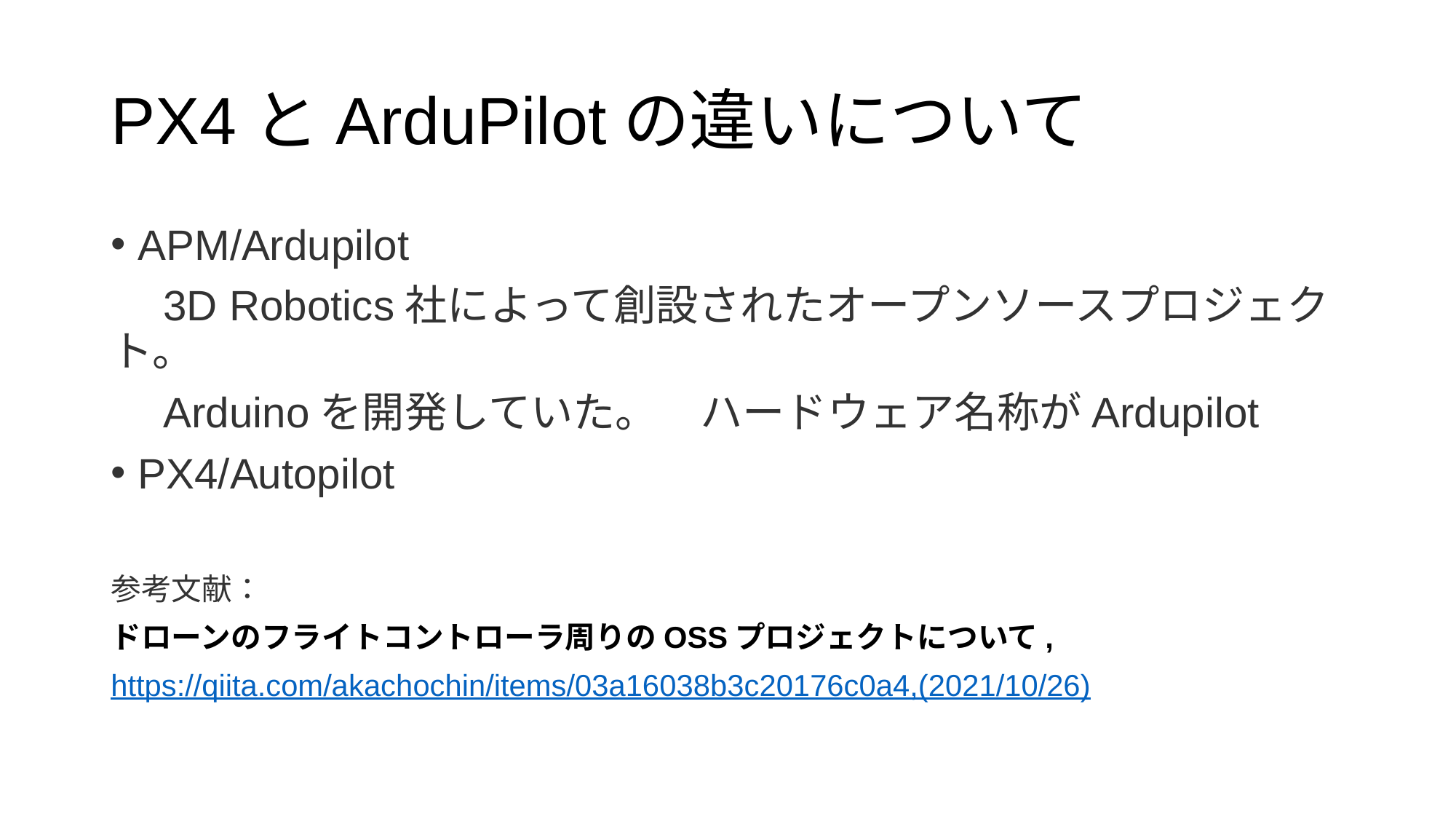

# PX4とArduPilotの違いについて
APM/Ardupilot
　3D Robotics社によって創設されたオープンソースプロジェクト。
　Arduinoを開発していた。　ハードウェア名称がArdupilot
PX4/Autopilot

参考文献：
ドローンのフライトコントローラ周りのOSSプロジェクトについて,
https://qiita.com/akachochin/items/03a16038b3c20176c0a4,(2021/10/26)